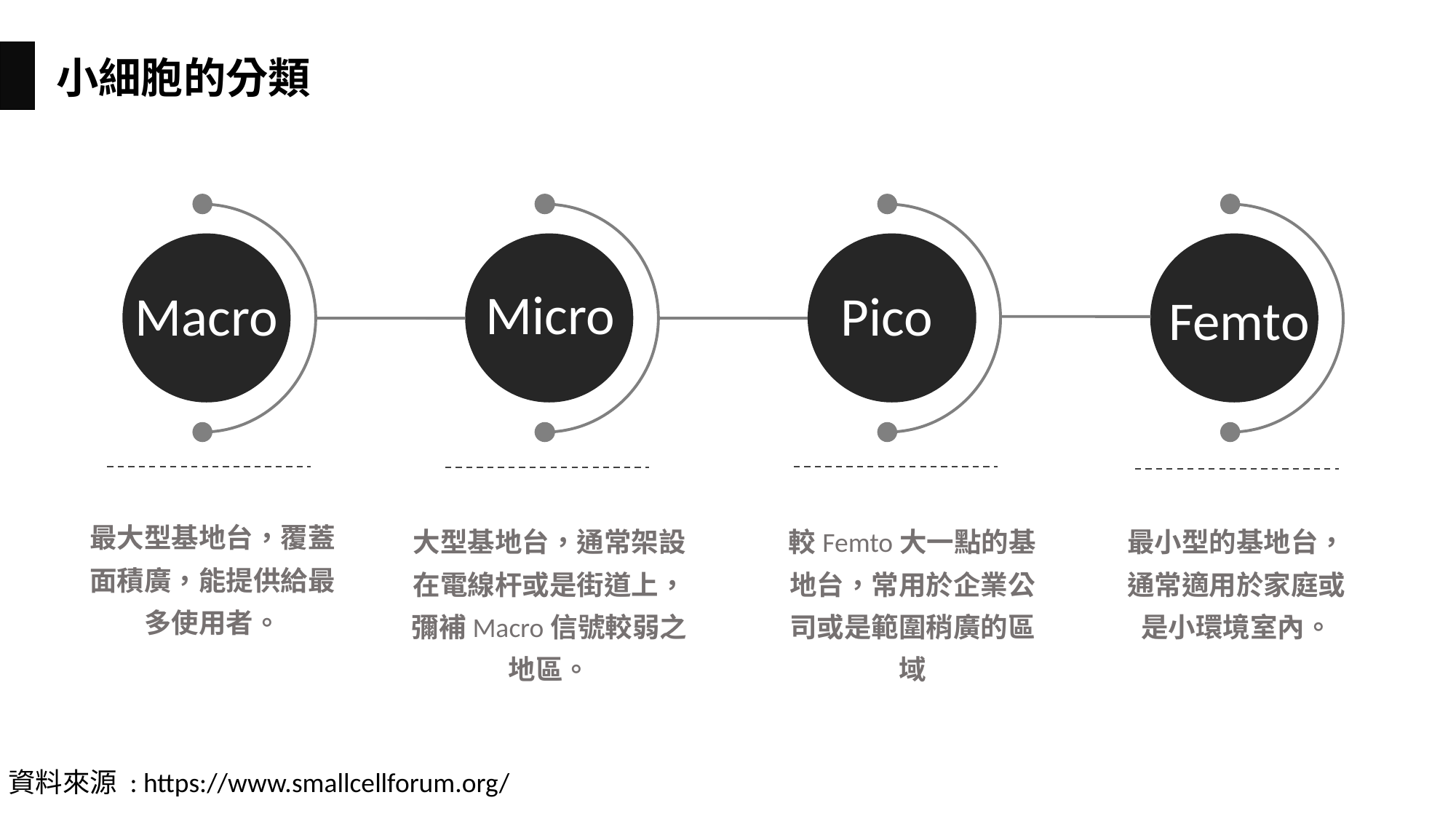

小細胞的分類

Micro

Pico

Femto

Macro
最大型基地台，覆蓋面積廣，能提供給最多使用者。
大型基地台，通常架設在電線杆或是街道上，彌補Macro信號較弱之地區。
較Femto大一點的基地台，常用於企業公司或是範圍稍廣的區域
最小型的基地台，通常適用於家庭或是小環境室內。
資料來源 : https://www.smallcellforum.org/